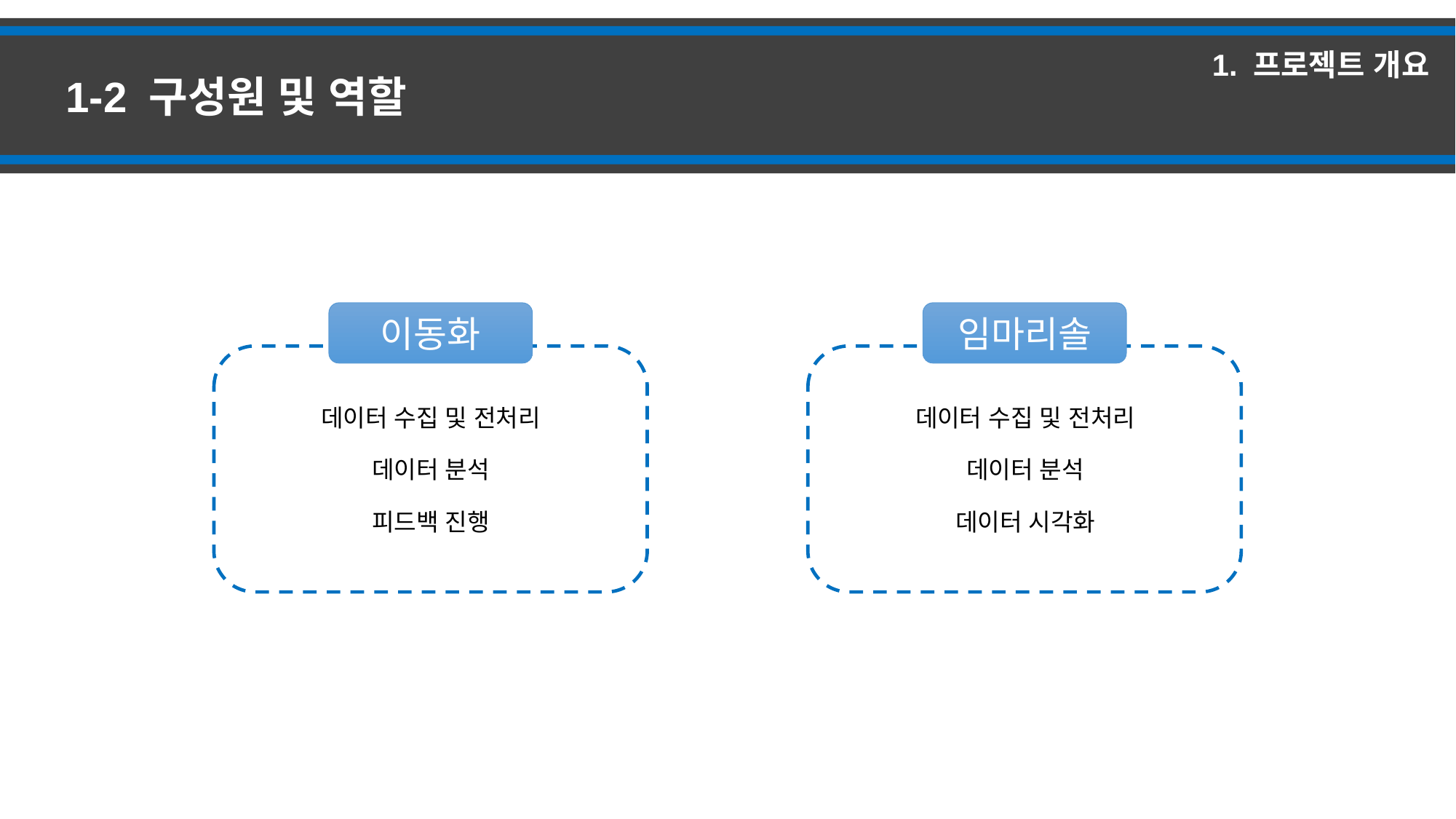

1. 프로젝트 개요
1-2 구성원 및 역할
이동화

데이터 수집 및 전처리

데이터 분석

피드백 진행
임마리솔

데이터 수집 및 전처리

데이터 분석

데이터 시각화